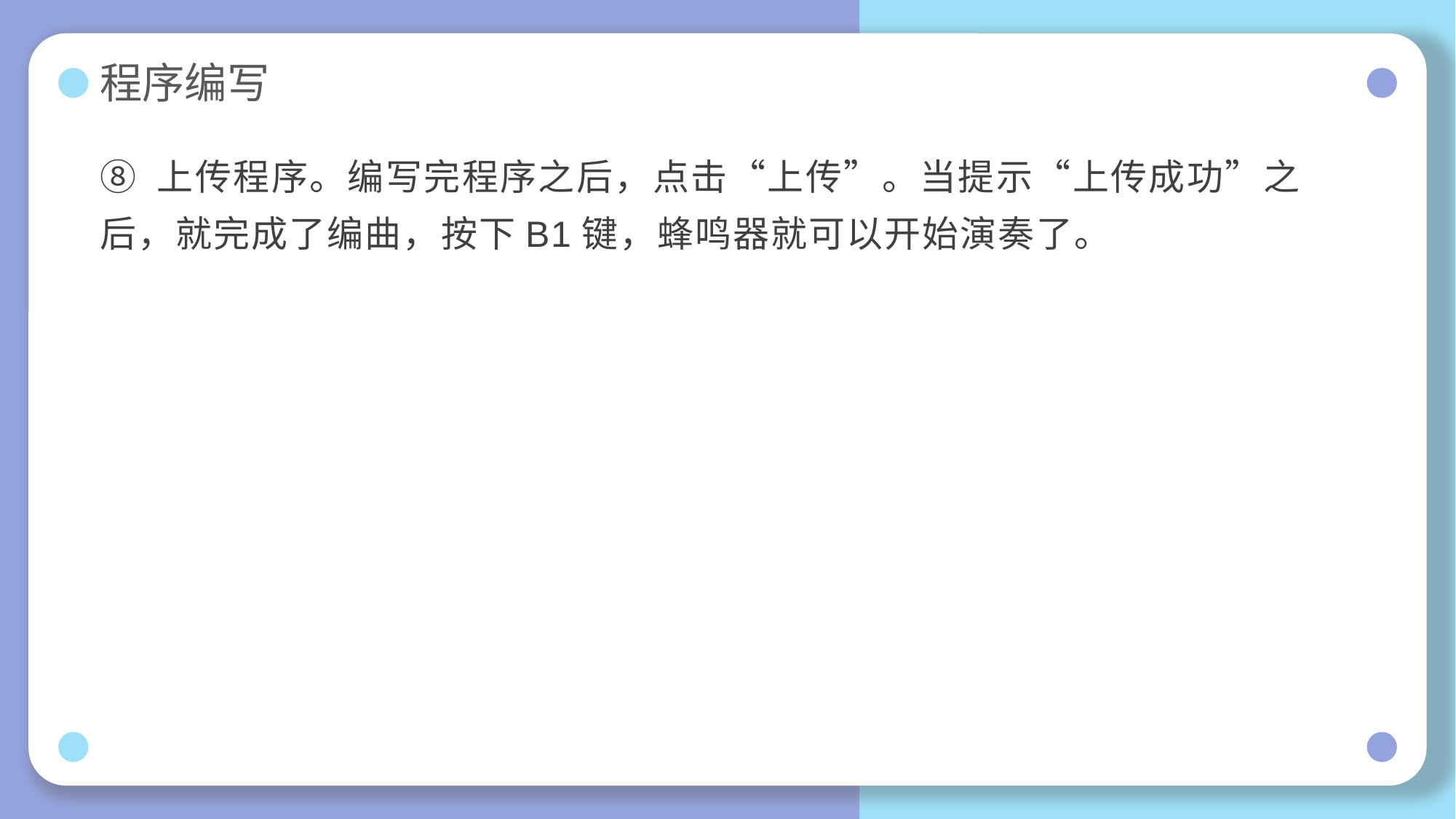

# 程序编写
⑧ 上传程序。编写完程序之后，点击“上传”。当提示“上传成功”之后，就完成了编曲，按下B1键，蜂鸣器就可以开始演奏了。